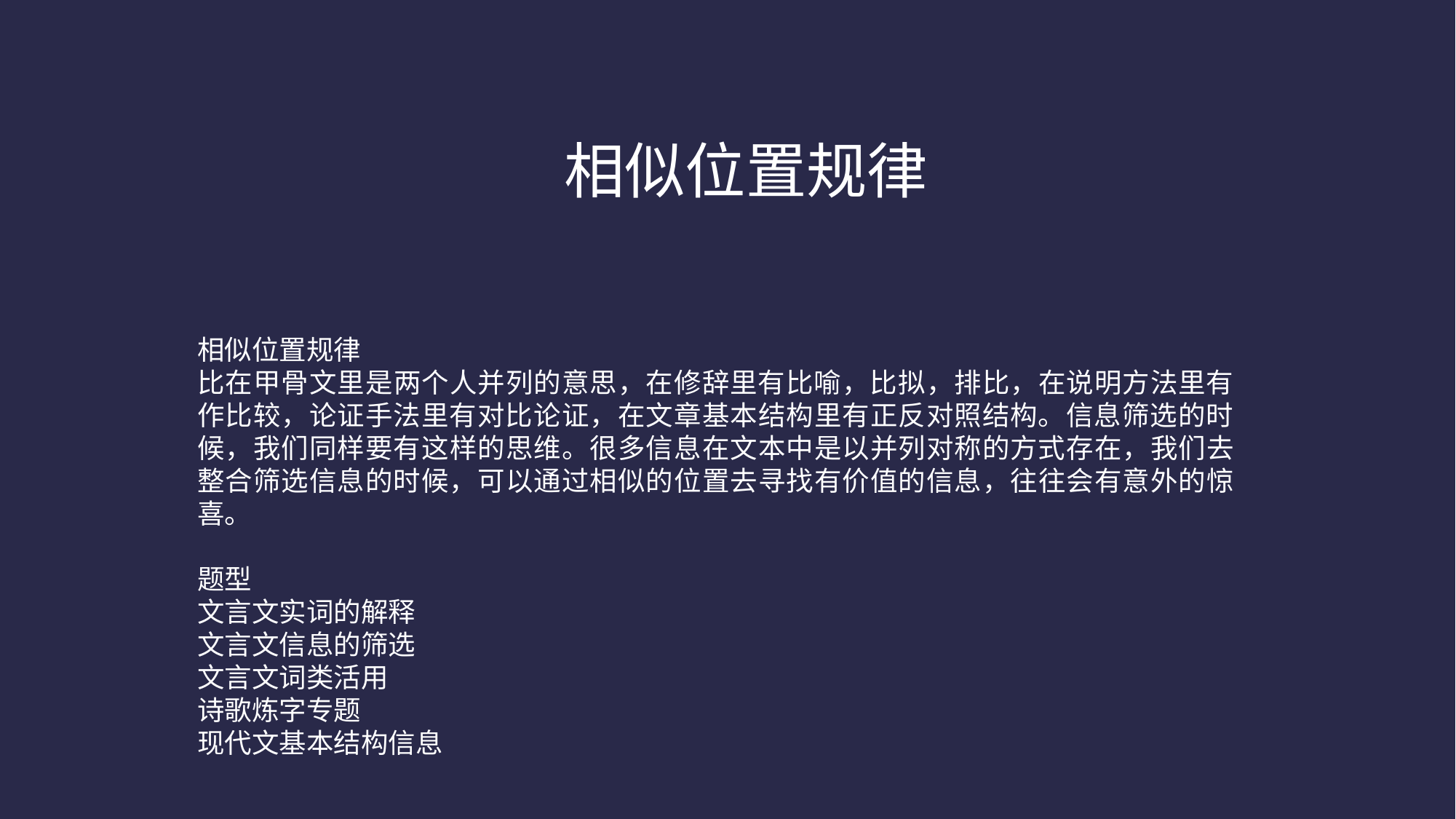

相似位置规律
相似位置规律
比在甲骨文里是两个人并列的意思，在修辞里有比喻，比拟，排比，在说明方法里有作比较，论证手法里有对比论证，在文章基本结构里有正反对照结构。信息筛选的时候，我们同样要有这样的思维。很多信息在文本中是以并列对称的方式存在，我们去整合筛选信息的时候，可以通过相似的位置去寻找有价值的信息，往往会有意外的惊喜。

题型
文言文实词的解释
文言文信息的筛选
文言文词类活用
诗歌炼字专题
现代文基本结构信息